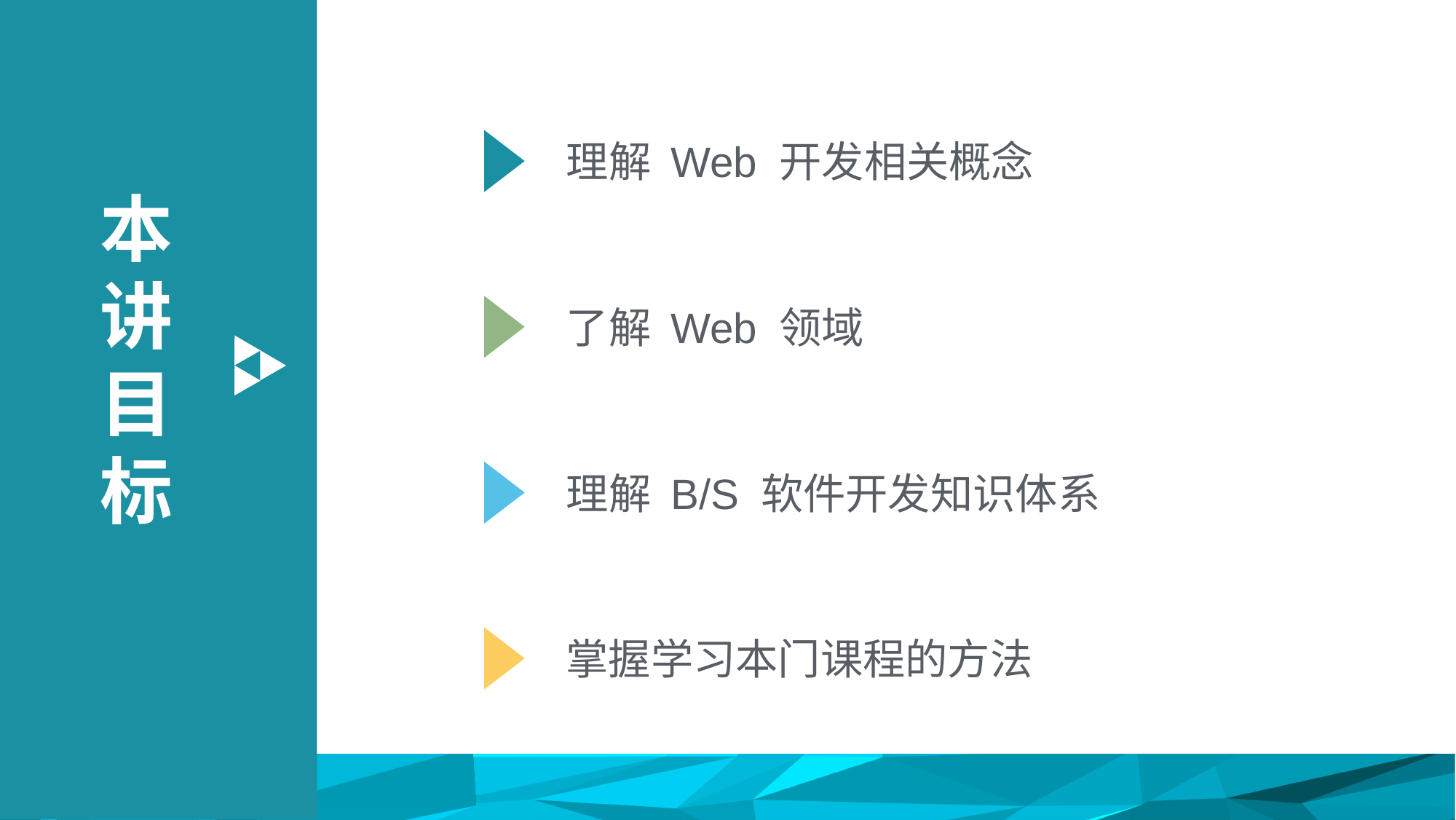

本讲目标
理解 Web 开发相关概念

了解 Web 领域

理解 B/S 软件开发知识体系

掌握学习本门课程的方法